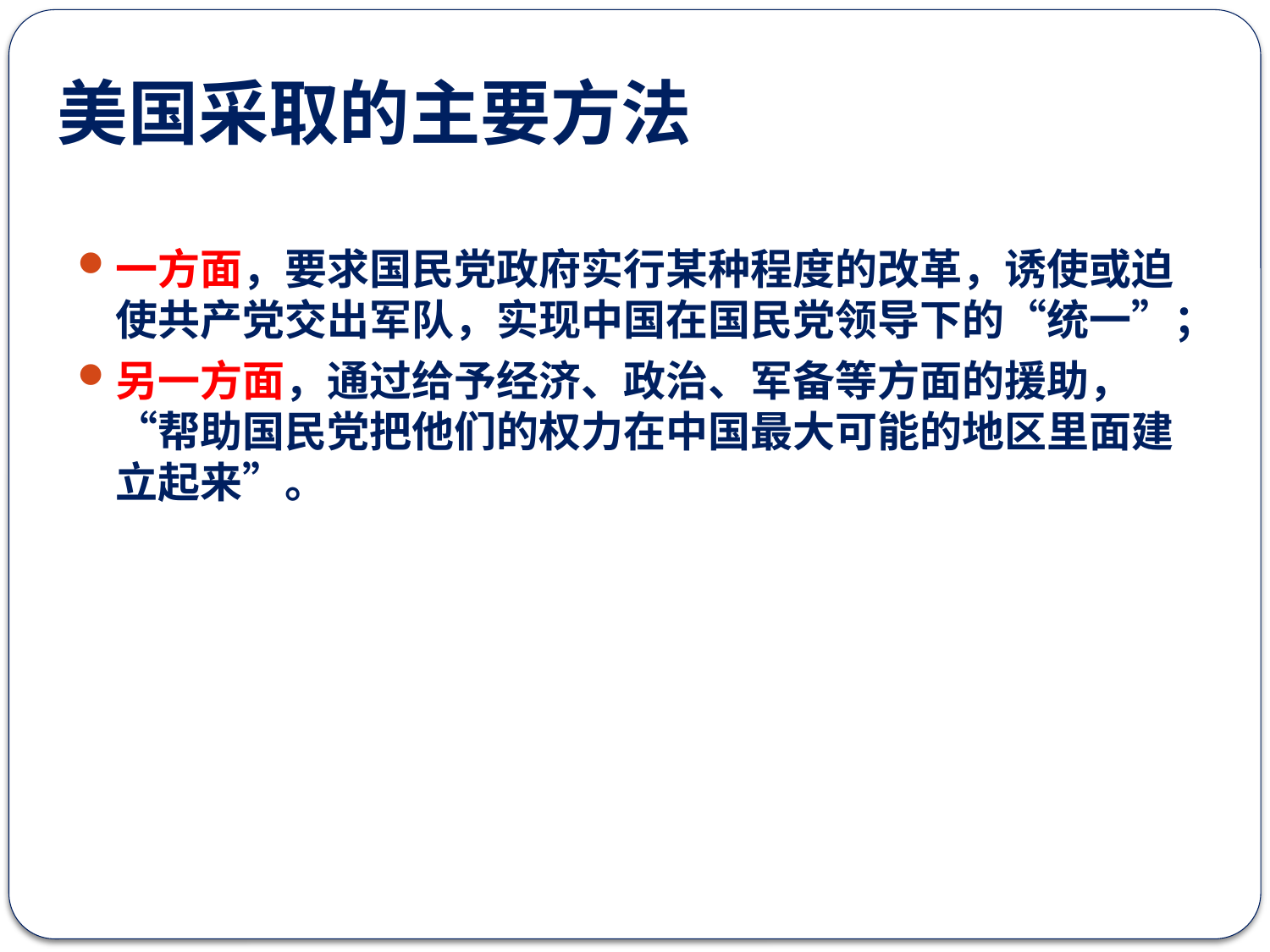

# 美国采取的主要方法
一方面，要求国民党政府实行某种程度的改革，诱使或迫使共产党交出军队，实现中国在国民党领导下的“统一”；
另一方面，通过给予经济、政治、军备等方面的援助，“帮助国民党把他们的权力在中国最大可能的地区里面建立起来”。